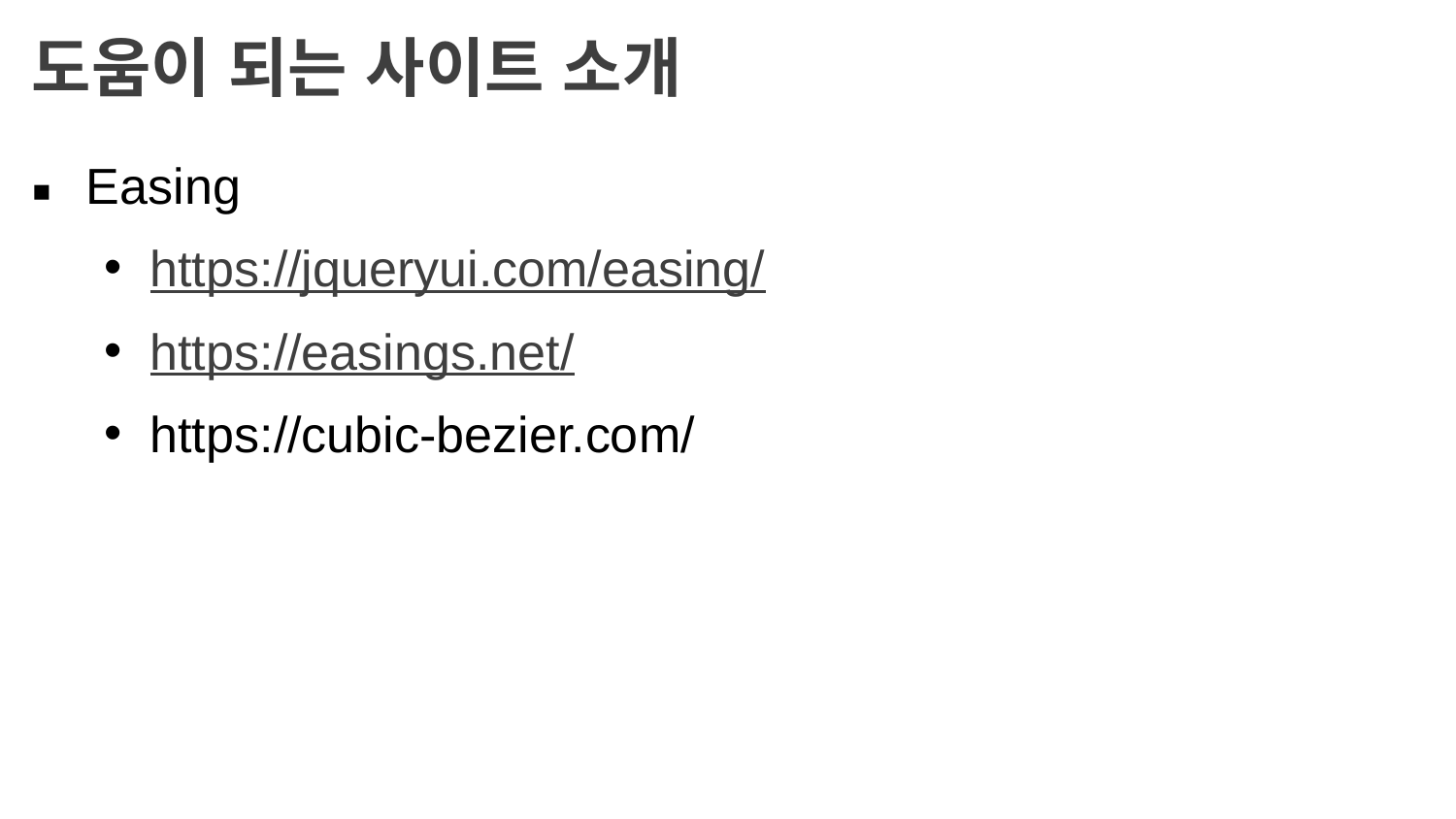

도움이 되는 사이트 소개
Easing
https://jqueryui.com/easing/
https://easings.net/
https://cubic-bezier.com/